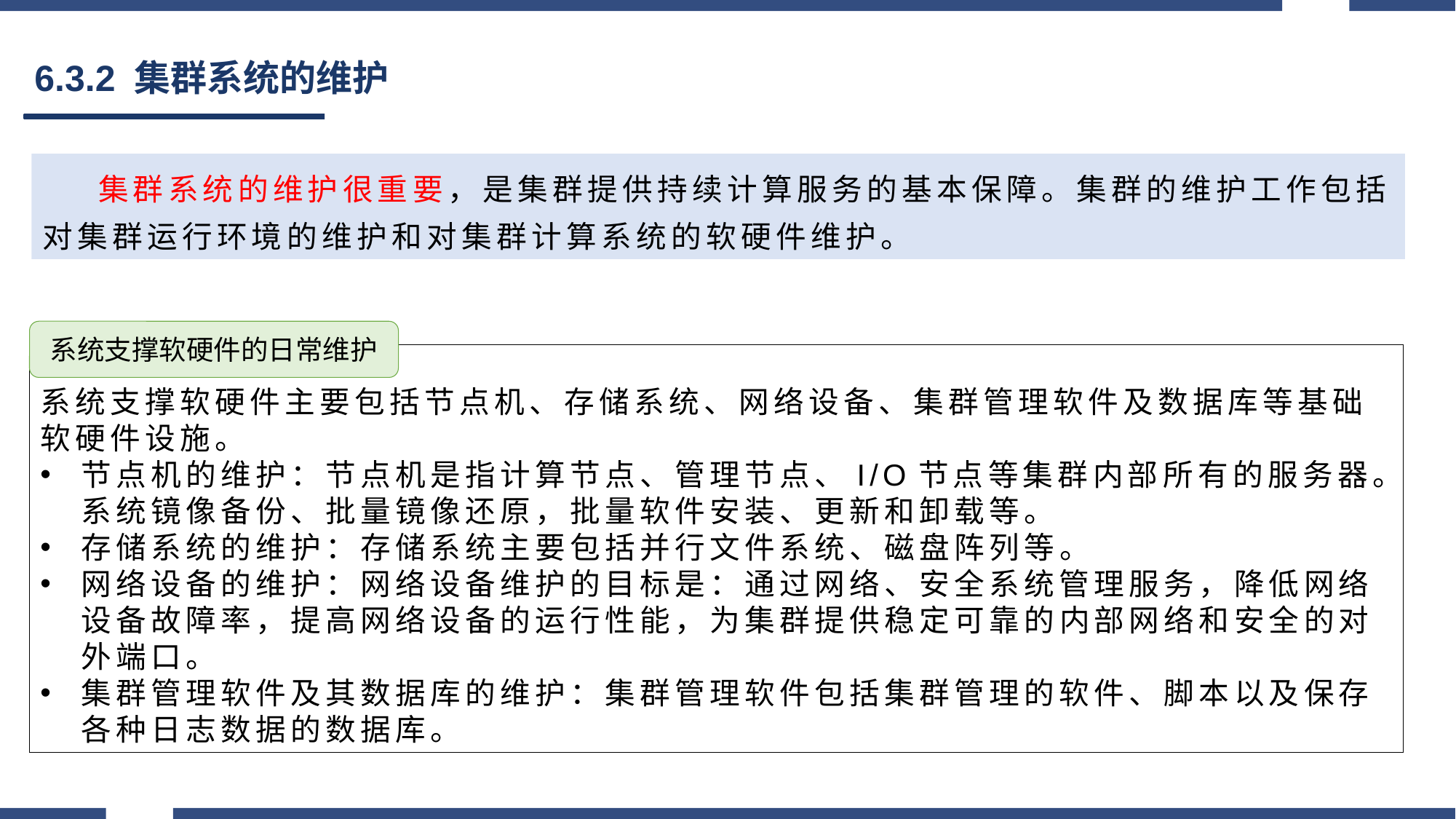

# 6.3.2 集群系统的维护
     集群系统的维护很重要，是集群提供持续计算服务的基本保障。集群的维护工作包括对集群运行环境的维护和对集群计算系统的软硬件维护。
系统支撑软硬件的日常维护

系统支撑软硬件主要包括节点机、存储系统、网络设备、集群管理软件及数据库等基础软硬件设施。
节点机的维护：节点机是指计算节点、管理节点、I/O节点等集群内部所有的服务器。系统镜像备份、批量镜像还原，批量软件安装、更新和卸载等。
存储系统的维护：存储系统主要包括并行文件系统、磁盘阵列等。
网络设备的维护：网络设备维护的目标是：通过网络、安全系统管理服务，降低网络设备故障率，提高网络设备的运行性能，为集群提供稳定可靠的内部网络和安全的对外端口。
集群管理软件及其数据库的维护：集群管理软件包括集群管理的软件、脚本以及保存各种日志数据的数据库。